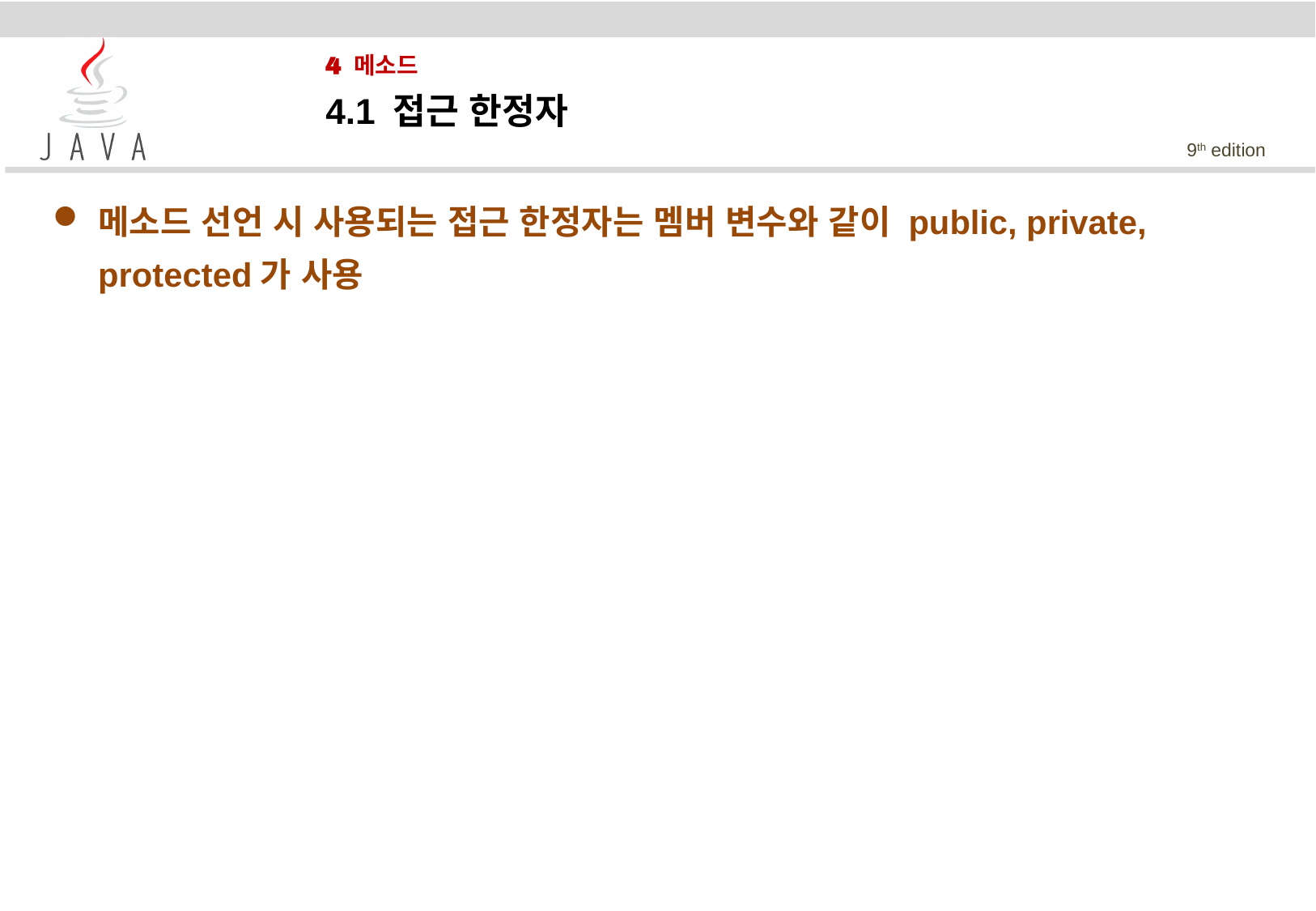

# 4 메소드
4.1 접근 한정자
메소드 선언 시 사용되는 접근 한정자는 멤버 변수와 같이 public, private, protected가 사용